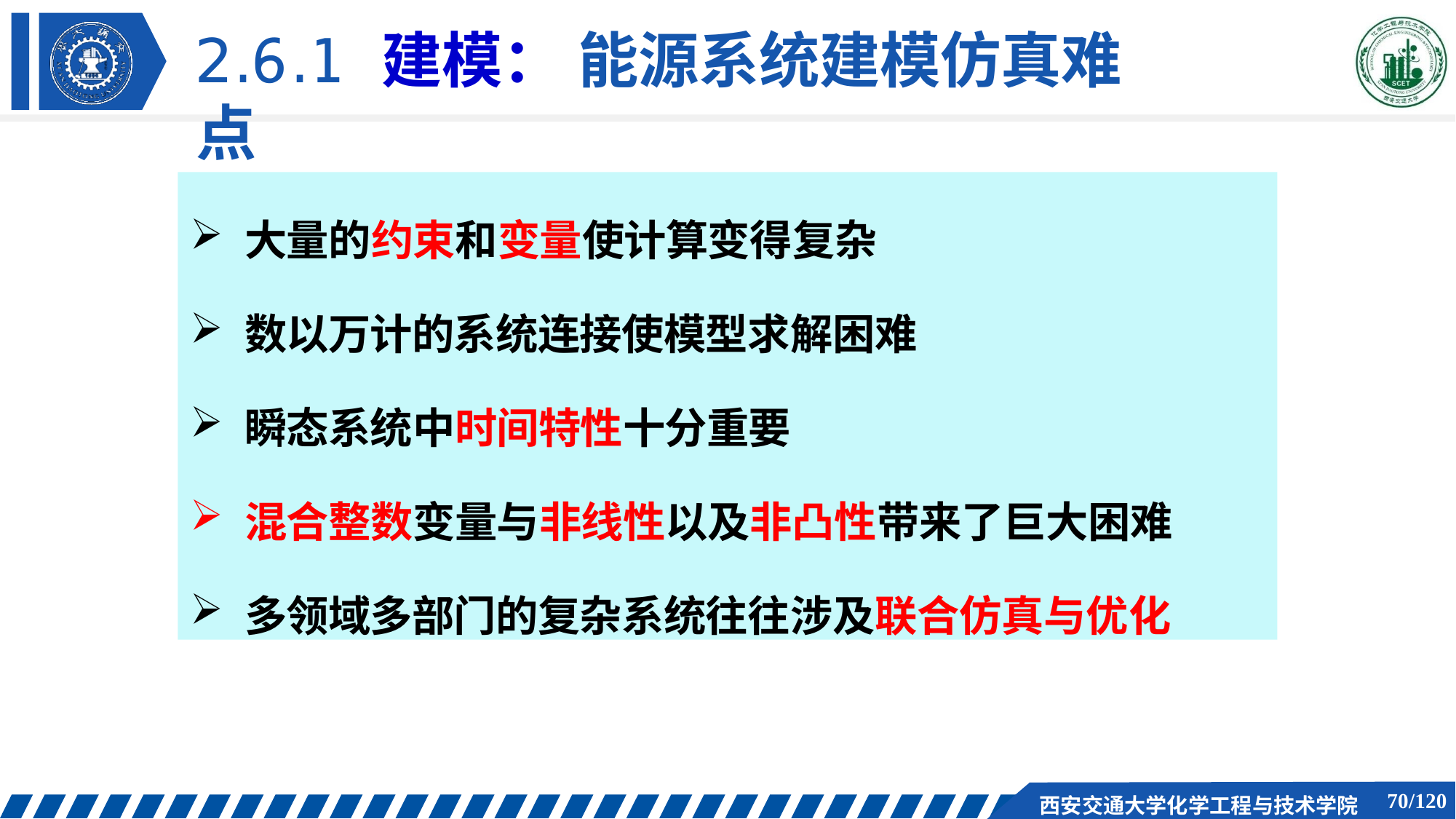

# 2.6.1 建模： 能源系统建模仿真难点

大量的约束和变量使计算变得复杂

数以万计的系统连接使模型求解困难

瞬态系统中时间特性十分重要

混合整数变量与非线性以及非凸性带来了巨大困难

多领域多部门的复杂系统往往涉及联合仿真与优化
70/120
西安交通大学化学工程与技术学院